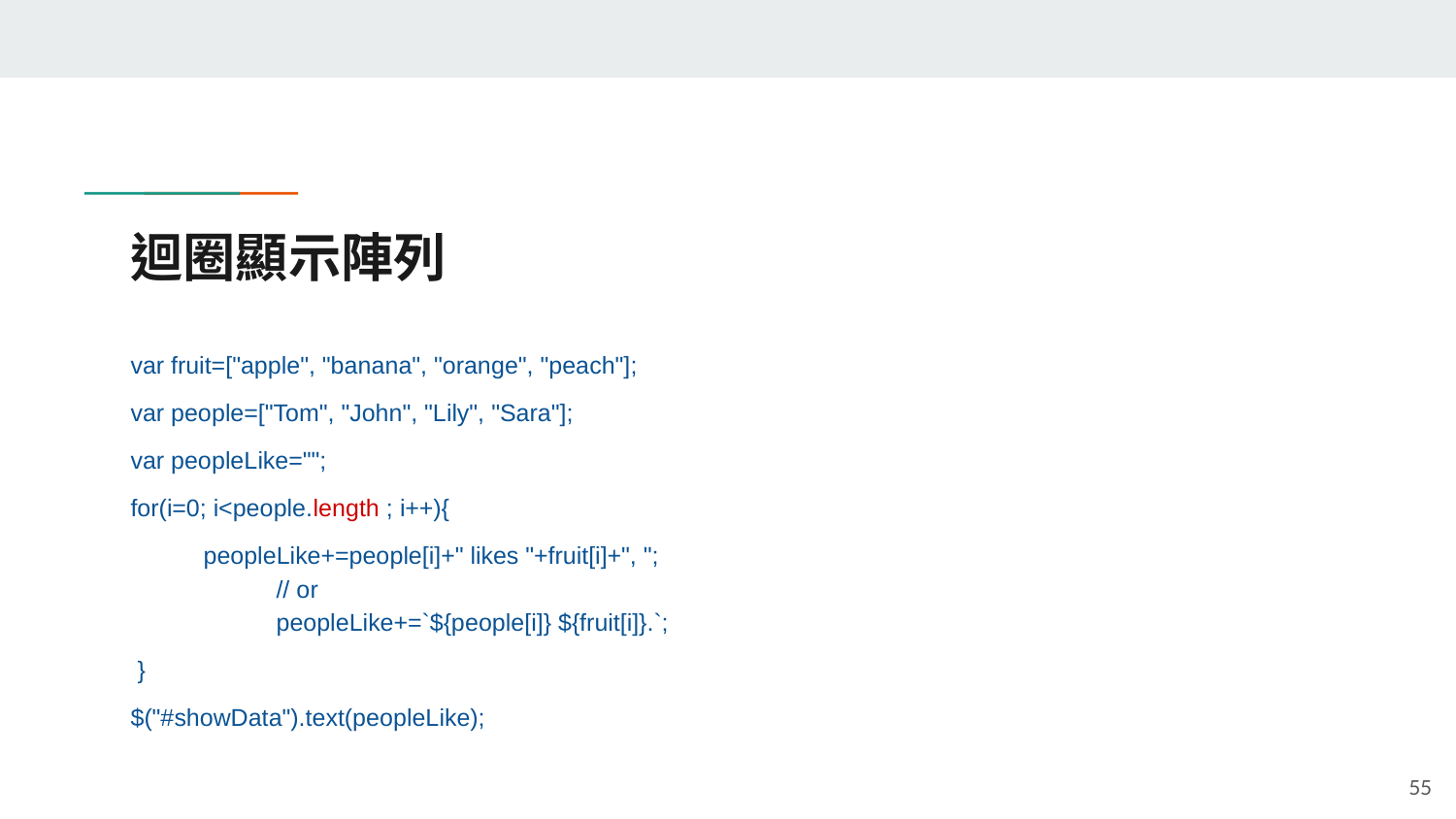

# 迴圈顯示陣列
var fruit=["apple", "banana", "orange", "peach"];
var people=["Tom", "John", "Lily", "Sara"];
var peopleLike="";
for(i=0; i<people.length ; i++){
peopleLike+=people[i]+" likes "+fruit[i]+", ";
	// or
	peopleLike+=`${people[i]} ${fruit[i]}.`;
 }
$("#showData").text(peopleLike);

55